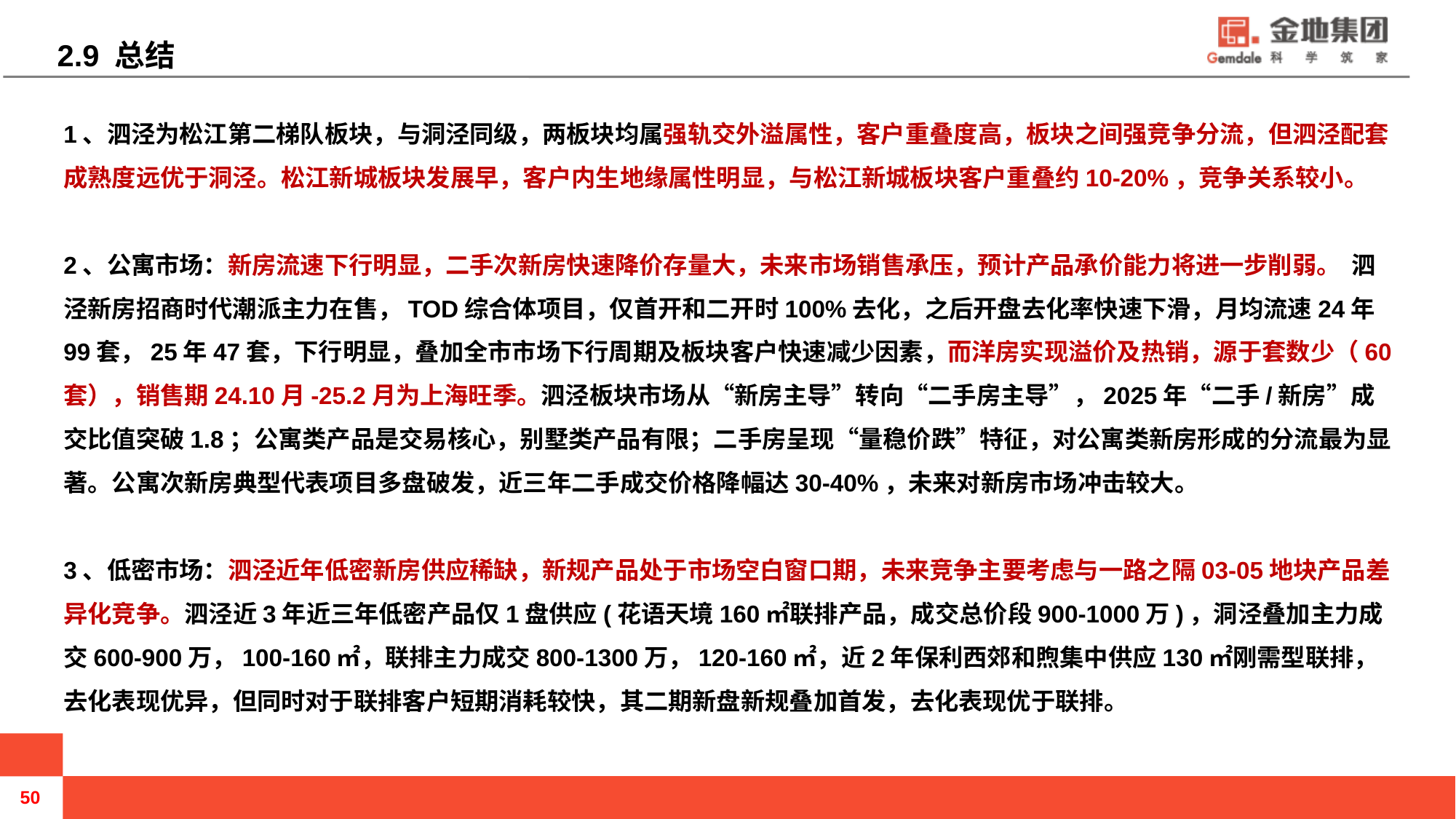

# 2.9 总结
1、泗泾为松江第二梯队板块，与洞泾同级，两板块均属强轨交外溢属性，客户重叠度高，板块之间强竞争分流，但泗泾配套成熟度远优于洞泾。松江新城板块发展早，客户内生地缘属性明显，与松江新城板块客户重叠约10-20%，竞争关系较小。

2、公寓市场：新房流速下行明显，二手次新房快速降价存量大，未来市场销售承压，预计产品承价能力将进一步削弱。  泗泾新房招商时代潮派主力在售，TOD综合体项目，仅首开和二开时100%去化，之后开盘去化率快速下滑，月均流速24年99套，25年47套，下行明显，叠加全市市场下行周期及板块客户快速减少因素，而洋房实现溢价及热销，源于套数少（60套），销售期24.10月-25.2月为上海旺季。泗泾板块市场从“新房主导”转向“二手房主导”，2025年“二手/新房”成交比值突破1.8；公寓类产品是交易核心，别墅类产品有限；二手房呈现“量稳价跌”特征，对公寓类新房形成的分流最为显著。公寓次新房典型代表项目多盘破发，近三年二手成交价格降幅达30-40%，未来对新房市场冲击较大。

3、低密市场：泗泾近年低密新房供应稀缺，新规产品处于市场空白窗口期，未来竞争主要考虑与一路之隔03-05地块产品差异化竞争。泗泾近3年近三年低密产品仅1盘供应(花语天境160㎡联排产品，成交总价段900-1000万)，洞泾叠加主力成交600-900万，100-160㎡，联排主力成交800-1300万，120-160㎡，近2年保利西郊和煦集中供应130㎡刚需型联排，去化表现优异，但同时对于联排客户短期消耗较快，其二期新盘新规叠加首发，去化表现优于联排。